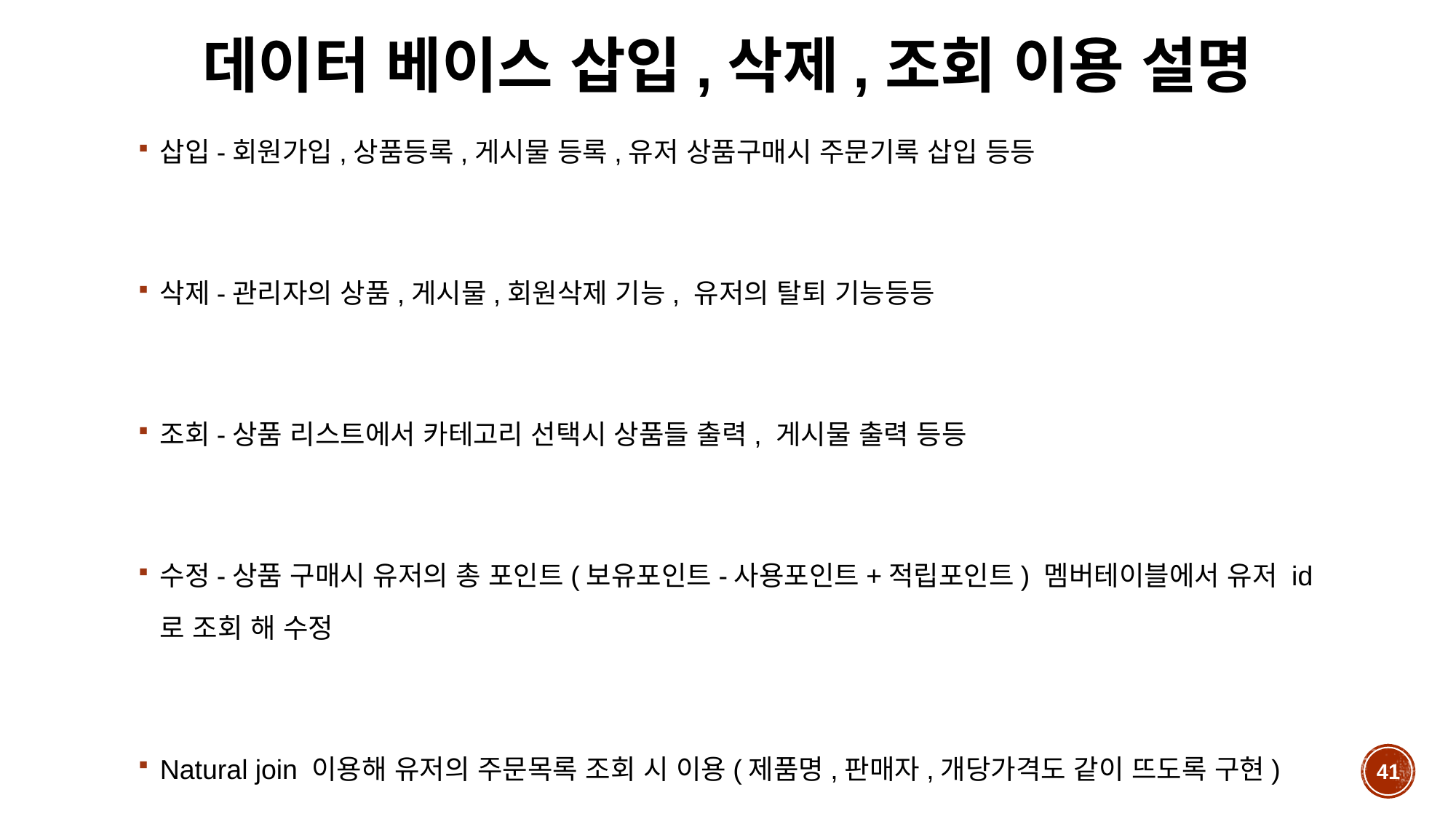

# 데이터 베이스 삽입,삭제,조회 이용 설명
삽입-회원가입,상품등록,게시물 등록,유저 상품구매시 주문기록 삽입 등등

삭제-관리자의 상품,게시물,회원삭제 기능, 유저의 탈퇴 기능등등

조회-상품 리스트에서 카테고리 선택시 상품들 출력, 게시물 출력 등등

수정-상품 구매시 유저의 총 포인트(보유포인트-사용포인트+적립포인트) 멤버테이블에서 유저 id로 조회 해 수정

Natural join 이용해 유저의 주문목록 조회 시 이용(제품명,판매자,개당가격도 같이 뜨도록 구현)
41